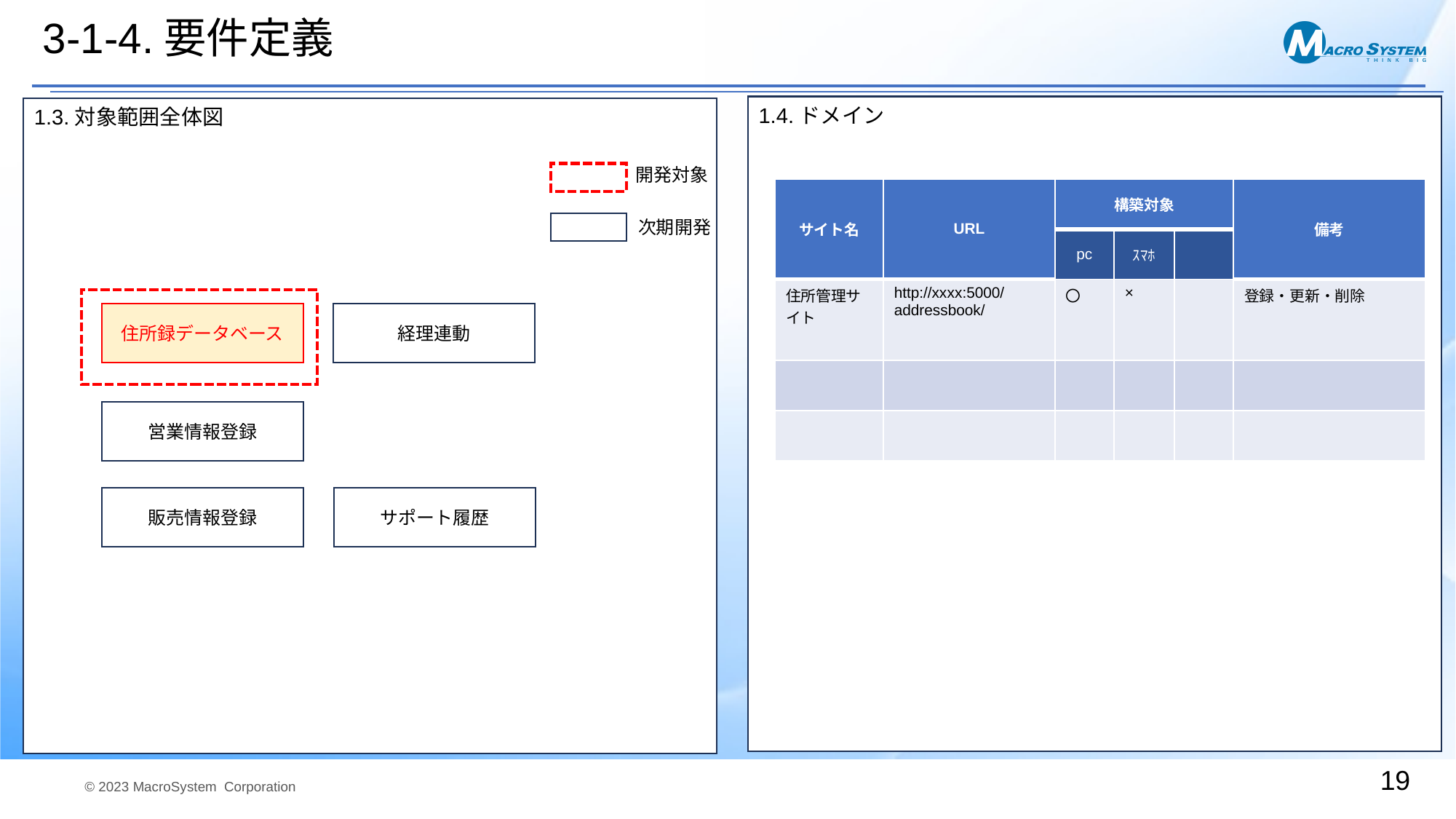

# 3-1-4.要件定義
1.4.ドメイン
1.3.対象範囲全体図

開発対象

| サイト名 | URL | 構築対象 |  |  | 備考 |
| --- | --- | --- | --- | --- | --- |
|  |  | pc | ｽﾏﾎ |  |  |
| 住所管理サイト | http://xxxx:5000/addressbook/ | 〇 | × |  | 登録・更新・削除 |
|  |  |  |  |  |  |
|  |  |  |  |  |  |
次期開発

経理連動
住所録データベース
営業情報登録
サポート履歴
販売情報登録